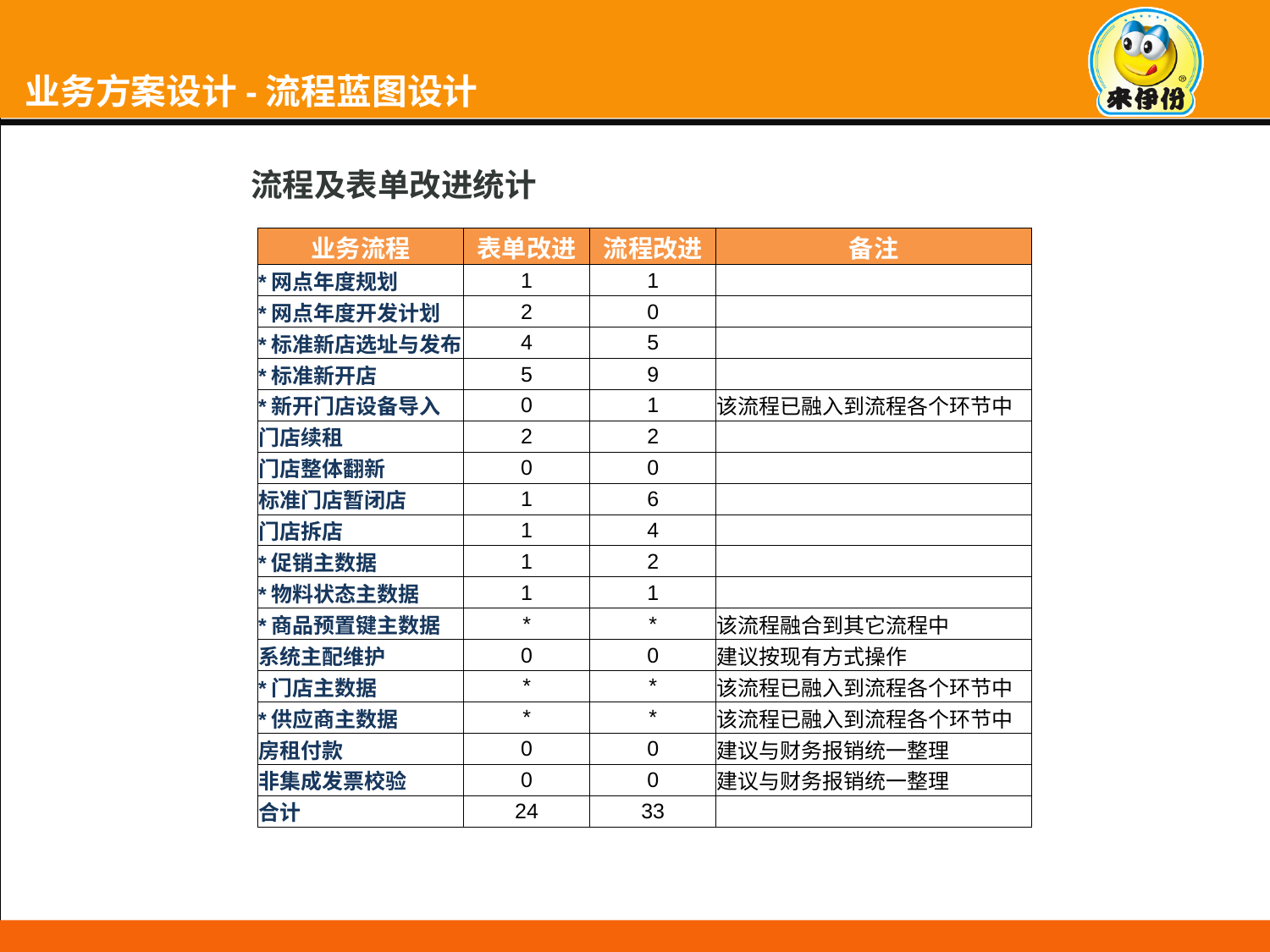

# 业务方案设计-流程蓝图设计
流程及表单改进统计
| 业务流程 | 表单改进 | 流程改进 | 备注 |
| --- | --- | --- | --- |
| \*网点年度规划 | 1 | 1 |  |
| \*网点年度开发计划 | 2 | 0 |  |
| \*标准新店选址与发布 | 4 | 5 |  |
| \*标准新开店 | 5 | 9 |  |
| \*新开门店设备导入 | 0 | 1 | 该流程已融入到流程各个环节中 |
| 门店续租 | 2 | 2 |  |
| 门店整体翻新 | 0 | 0 |  |
| 标准门店暂闭店 | 1 | 6 |  |
| 门店拆店 | 1 | 4 |  |
| \*促销主数据 | 1 | 2 |  |
| \*物料状态主数据 | 1 | 1 |  |
| \*商品预置键主数据 | \* | \* | 该流程融合到其它流程中 |
| 系统主配维护 | 0 | 0 | 建议按现有方式操作 |
| \*门店主数据 | \* | \* | 该流程已融入到流程各个环节中 |
| \*供应商主数据 | \* | \* | 该流程已融入到流程各个环节中 |
| 房租付款 | 0 | 0 | 建议与财务报销统一整理 |
| 非集成发票校验 | 0 | 0 | 建议与财务报销统一整理 |
| 合计 | 24 | 33 |  |